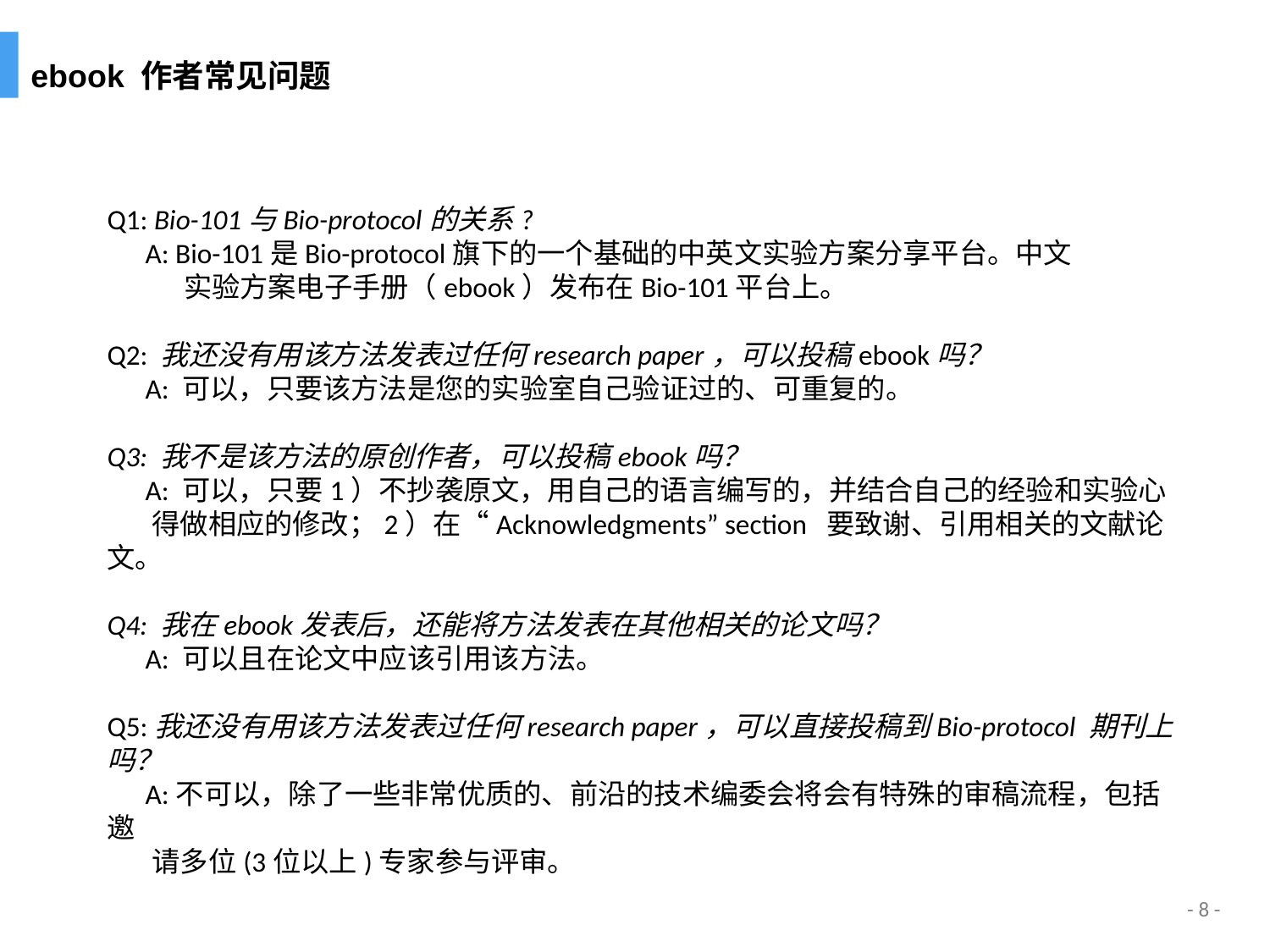

ebook 作者常见问题

Q1: Bio-101与Bio-protocol的关系?
      A: Bio-101是Bio-protocol旗下的一个基础的中英文实验方案分享平台。中文
           实验方案电子手册（ebook）发布在Bio-101平台上。

Q2: 我还没有用该方法发表过任何research paper，可以投稿ebook吗？
      A: 可以，只要该方法是您的实验室自己验证过的、可重复的。

Q3: 我不是该方法的原创作者，可以投稿ebook吗？
      A: 可以，只要1）不抄袭原文，用自己的语言编写的，并结合自己的经验和实验心
      得做相应的修改；2）在“Acknowledgments” section  要致谢、引用相关的文献论文。

Q4: 我在ebook发表后，还能将方法发表在其他相关的论文吗？
      A: 可以且在论文中应该引用该方法。

Q5:我还没有用该方法发表过任何research paper，可以直接投稿到Bio-protocol 期刊上吗？
      A:不可以，除了一些非常优质的、前沿的技术编委会将会有特殊的审稿流程，包括邀
      请多位(3位以上)专家参与评审。

- 8 -